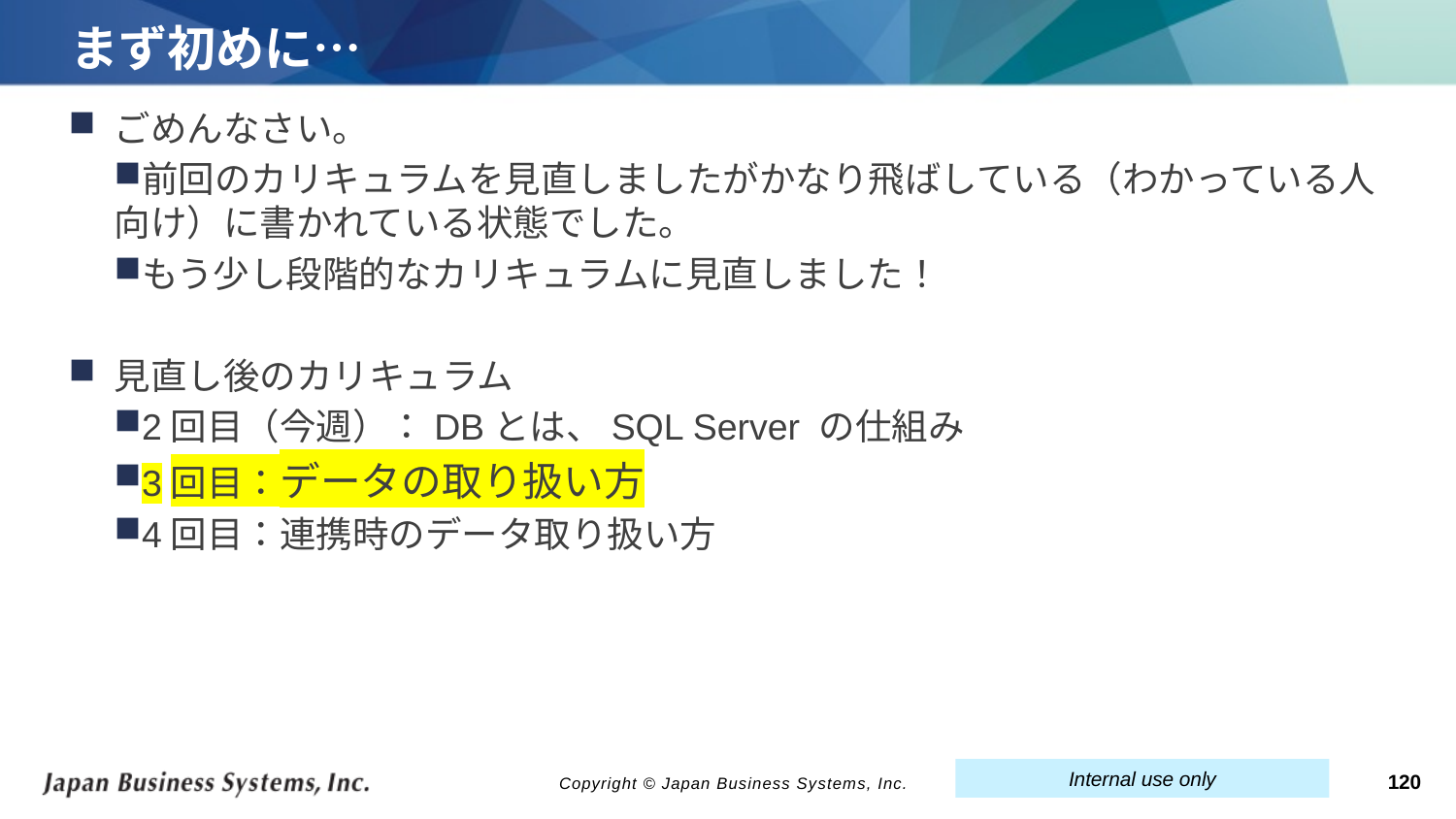

# まず初めに…
ごめんなさい。
前回のカリキュラムを見直しましたがかなり飛ばしている（わかっている人向け）に書かれている状態でした。
もう少し段階的なカリキュラムに見直しました！

見直し後のカリキュラム
2回目（今週）：DBとは、SQL Server の仕組み
3回目：データの取り扱い方
4回目：連携時のデータ取り扱い方